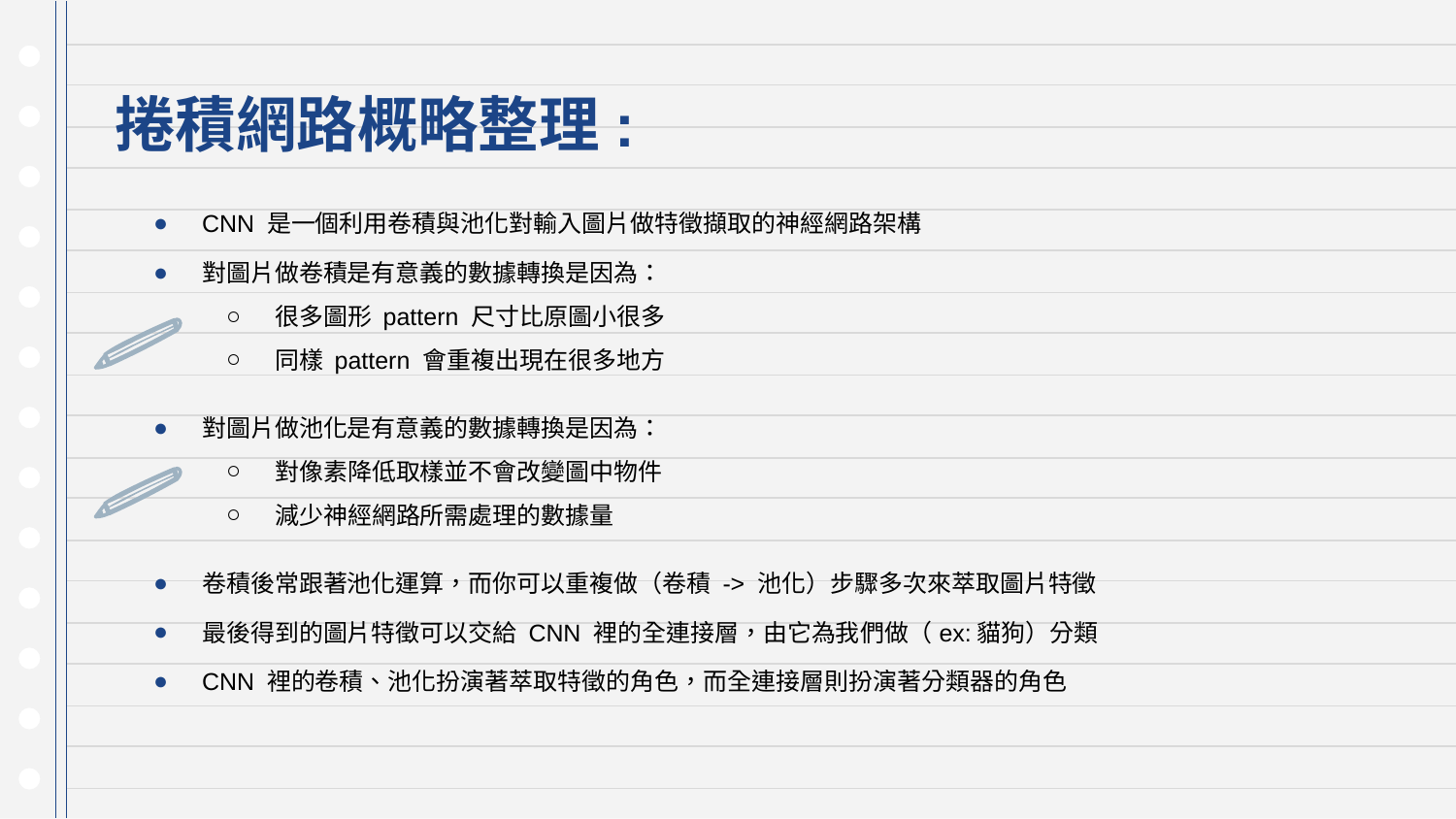

# 捲積網路概略整理:
CNN 是一個利用卷積與池化對輸入圖片做特徵擷取的神經網路架構

對圖片做卷積是有意義的數據轉換是因為：
很多圖形 pattern 尺寸比原圖小很多
同樣 pattern 會重複出現在很多地方

對圖片做池化是有意義的數據轉換是因為：
對像素降低取樣並不會改變圖中物件
減少神經網路所需處理的數據量

卷積後常跟著池化運算，而你可以重複做（卷積 -> 池化）步驟多次來萃取圖片特徵

最後得到的圖片特徵可以交給 CNN 裡的全連接層，由它為我們做（ex:貓狗）分類

CNN 裡的卷積、池化扮演著萃取特徵的角色，而全連接層則扮演著分類器的角色